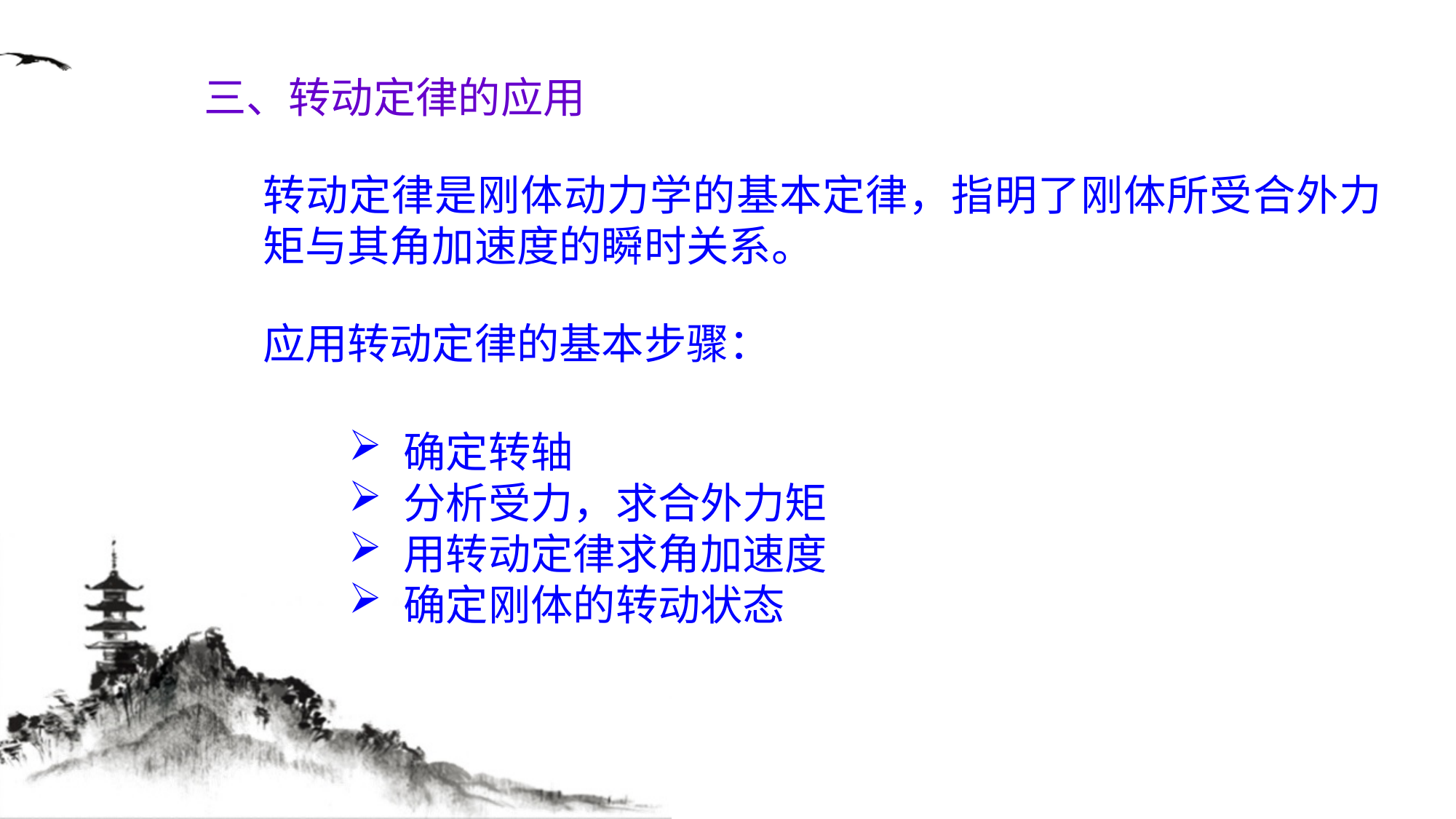

三、转动定律的应用
转动定律是刚体动力学的基本定律，指明了刚体所受合外力矩与其角加速度的瞬时关系。
应用转动定律的基本步骤：
确定转轴
分析受力，求合外力矩
用转动定律求角加速度
确定刚体的转动状态